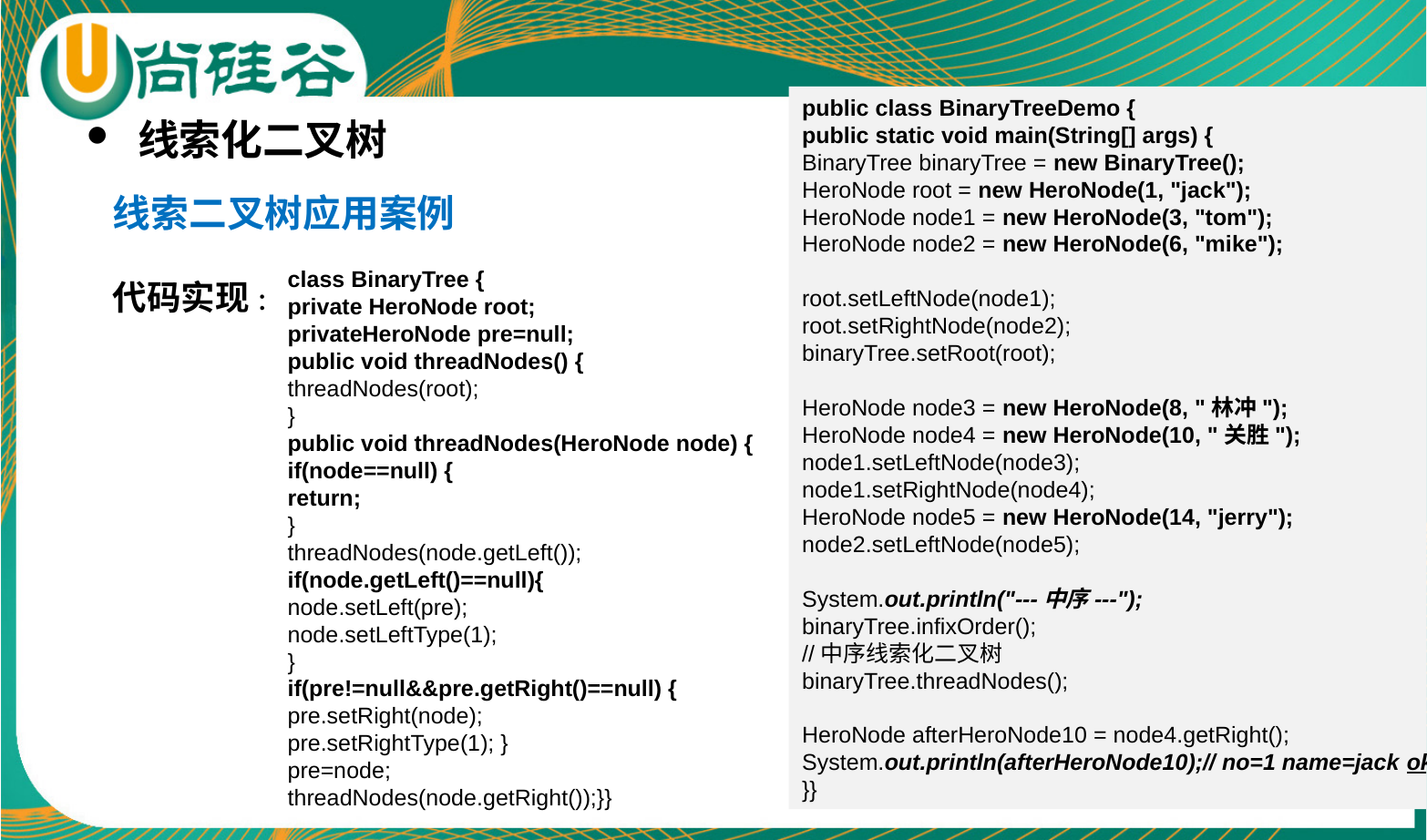

public class BinaryTreeDemo {
public static void main(String[] args) {
BinaryTree binaryTree = new BinaryTree();
HeroNode root = new HeroNode(1, "jack");
HeroNode node1 = new HeroNode(3, "tom");
HeroNode node2 = new HeroNode(6, "mike");

root.setLeftNode(node1);
root.setRightNode(node2);
binaryTree.setRoot(root);

HeroNode node3 = new HeroNode(8, "林冲");
HeroNode node4 = new HeroNode(10, "关胜");
node1.setLeftNode(node3);
node1.setRightNode(node4);
HeroNode node5 = new HeroNode(14, "jerry");
node2.setLeftNode(node5);

System.out.println("---中序---");
binaryTree.infixOrder();
//中序线索化二叉树
binaryTree.threadNodes();

HeroNode afterHeroNode10 = node4.getRight();
System.out.println(afterHeroNode10);// no=1 name=jack ok了
}}
线索化二叉树
线索二叉树应用案例

代码实现:

class BinaryTree {
private HeroNode root;
privateHeroNode pre=null;
public void threadNodes() {
threadNodes(root);
}
public void threadNodes(HeroNode node) {
if(node==null) {
return;
}
threadNodes(node.getLeft());
if(node.getLeft()==null){
node.setLeft(pre);
node.setLeftType(1);
}
if(pre!=null&&pre.getRight()==null) {
pre.setRight(node);
pre.setRightType(1); }
pre=node;
threadNodes(node.getRight());}}